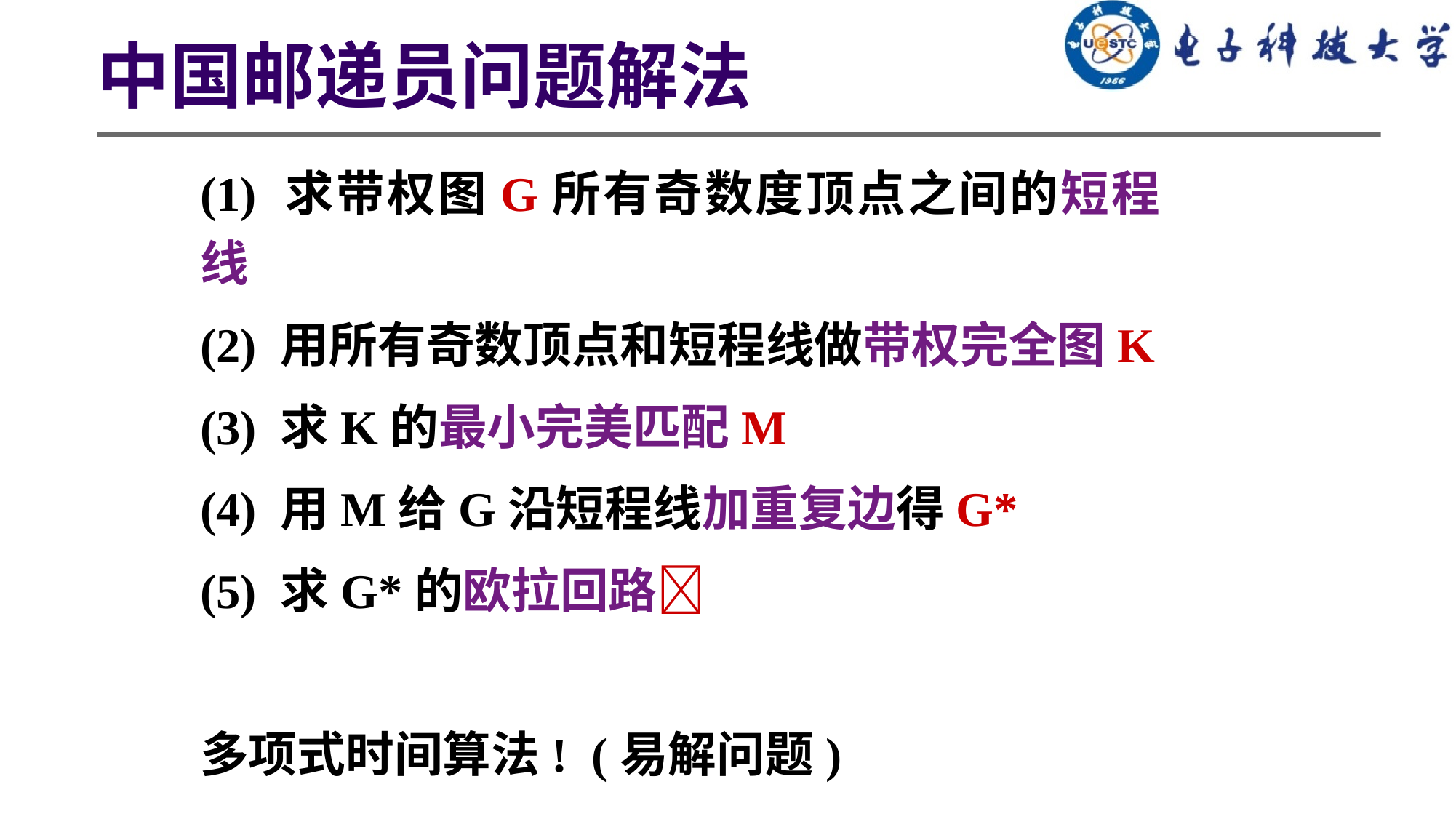

# 中国邮递员问题解法
(1) 求带权图G所有奇数度顶点之间的短程线
(2) 用所有奇数顶点和短程线做带权完全图K
(3) 求K的最小完美匹配M
(4) 用M给G沿短程线加重复边得G*
(5) 求G*的欧拉回路Γ

多项式时间算法!  (易解问题)